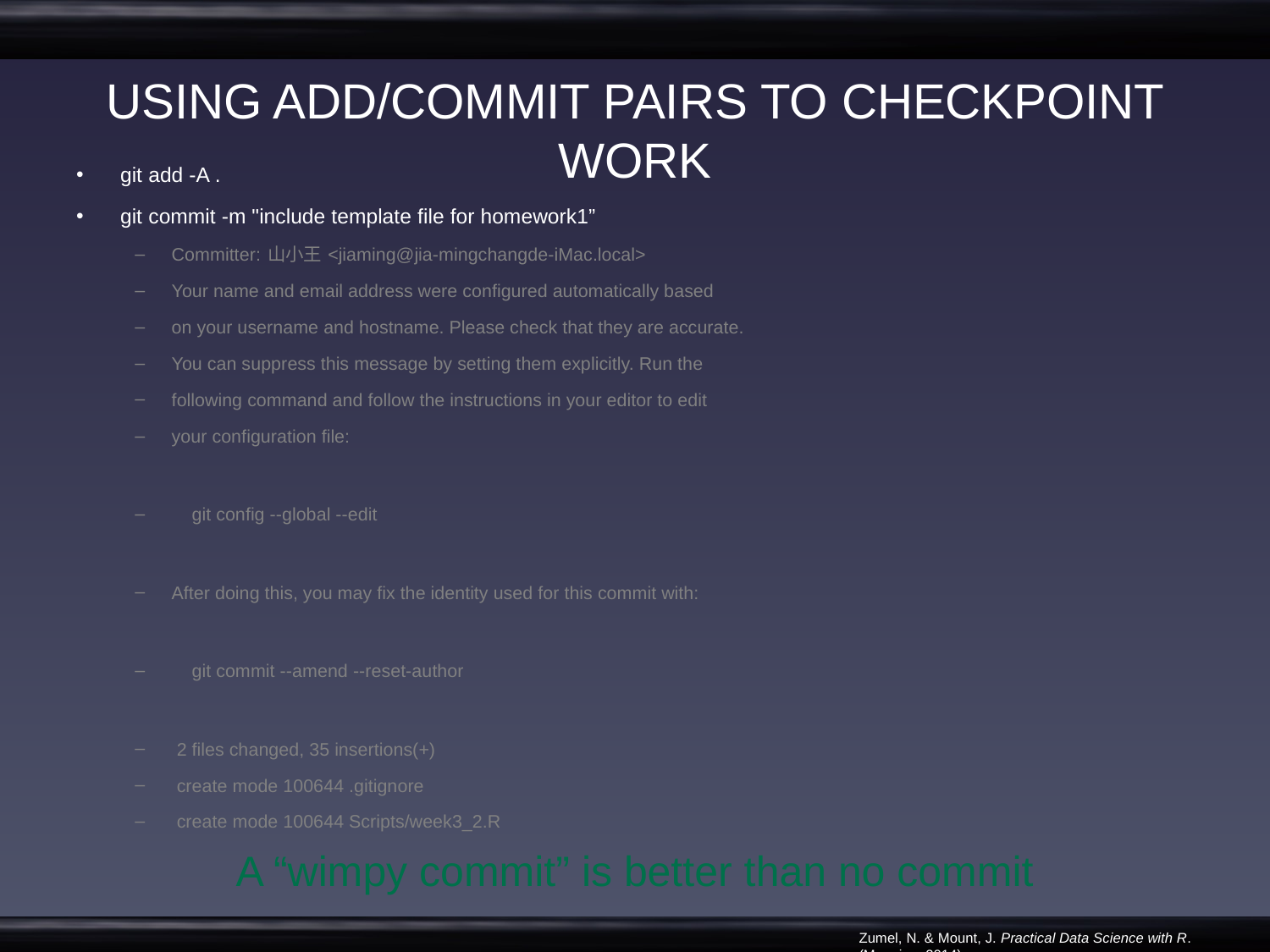

# USING ADD/COMMIT PAIRS TO CHECKPOINT WORK
git add -A .
git commit -m "include template file for homework1”
Committer: 山小王 <jiaming@jia-mingchangde-iMac.local>
Your name and email address were configured automatically based
on your username and hostname. Please check that they are accurate.
You can suppress this message by setting them explicitly. Run the
following command and follow the instructions in your editor to edit
your configuration file:

    git config --global --edit

After doing this, you may fix the identity used for this commit with:

    git commit --amend --reset-author

 2 files changed, 35 insertions(+)
 create mode 100644 .gitignore
 create mode 100644 Scripts/week3_2.R
A “wimpy commit” is better than no commit